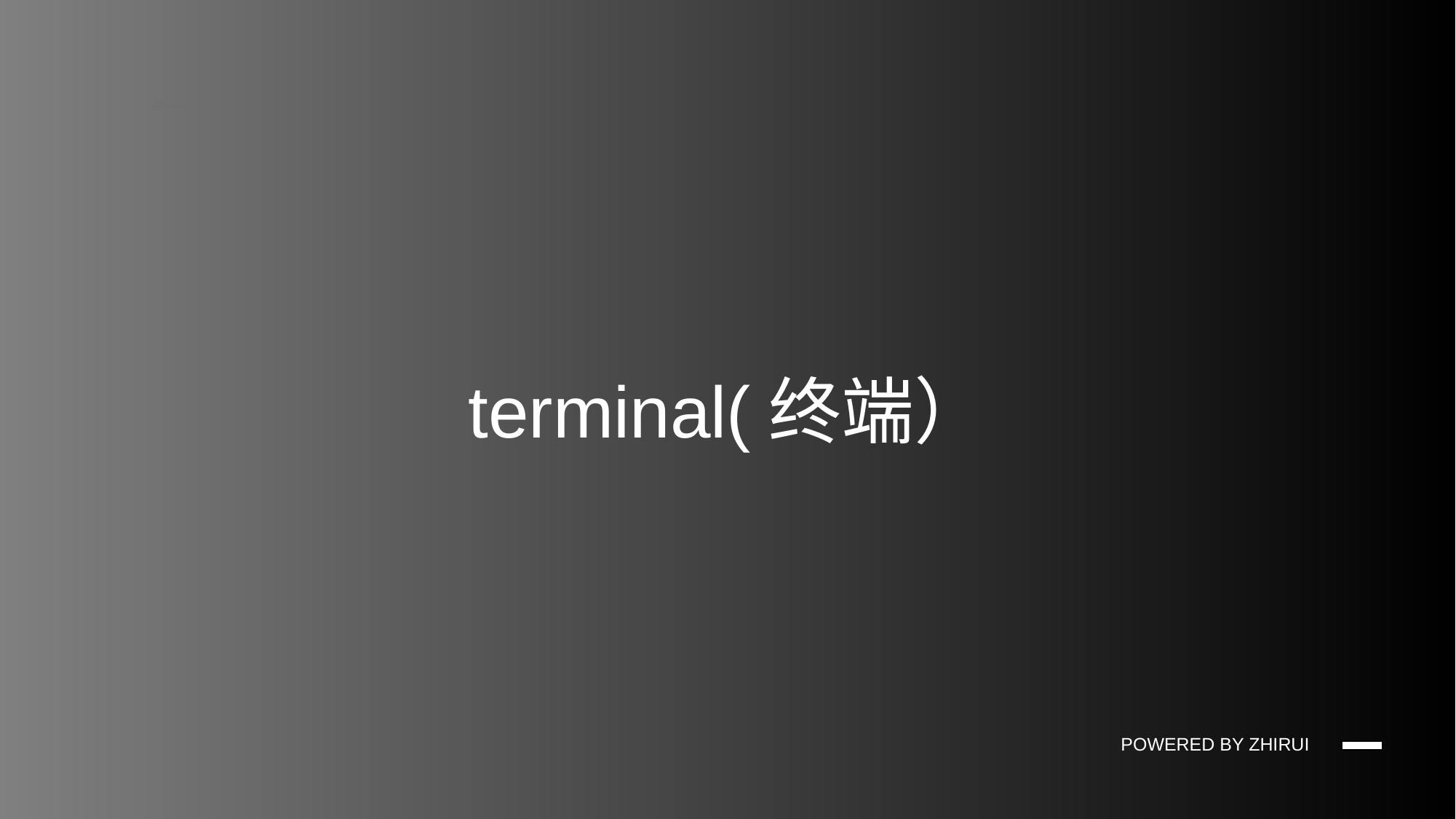

rhodeskesi
terminal(终端）
若单标题请居中
若标题与图则左右分布
POWERED BY ZHIRUI